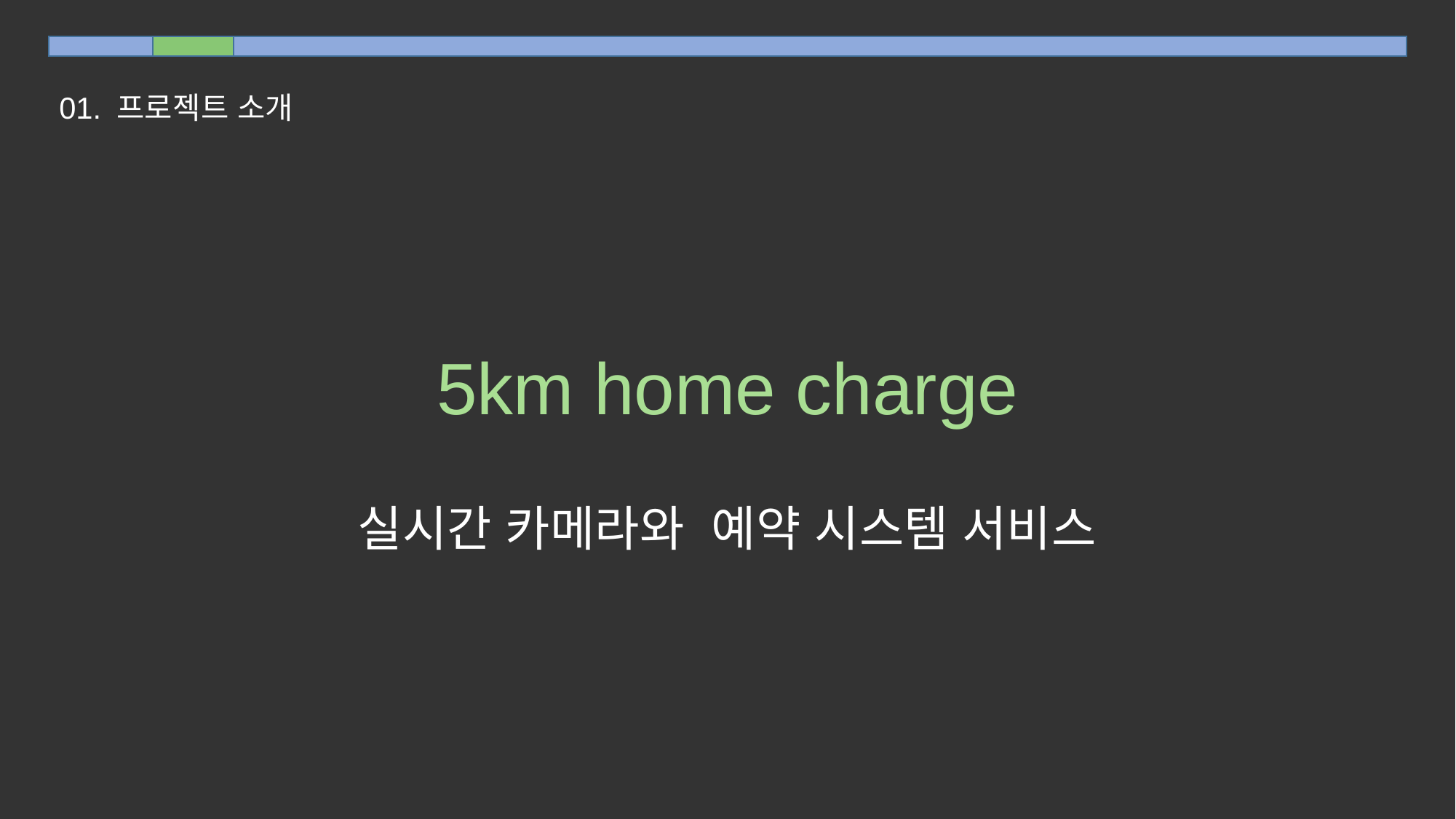

01. 프로젝트 소개
5km home charge
실시간 카메라와  예약 시스템 서비스